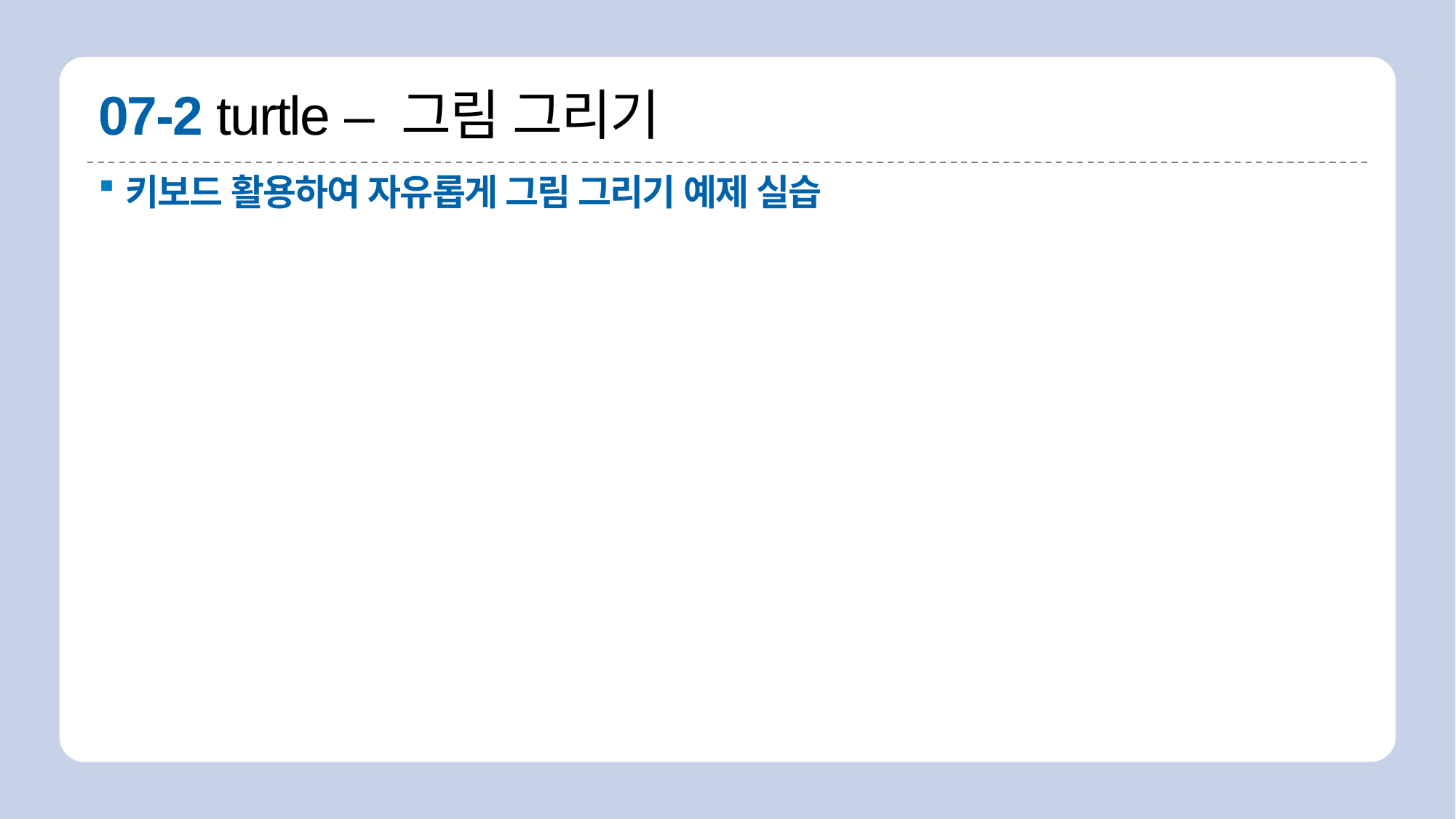

# 07-2 turtle – 그림 그리기
키보드 활용하여 자유롭게 그림 그리기 예제 실습